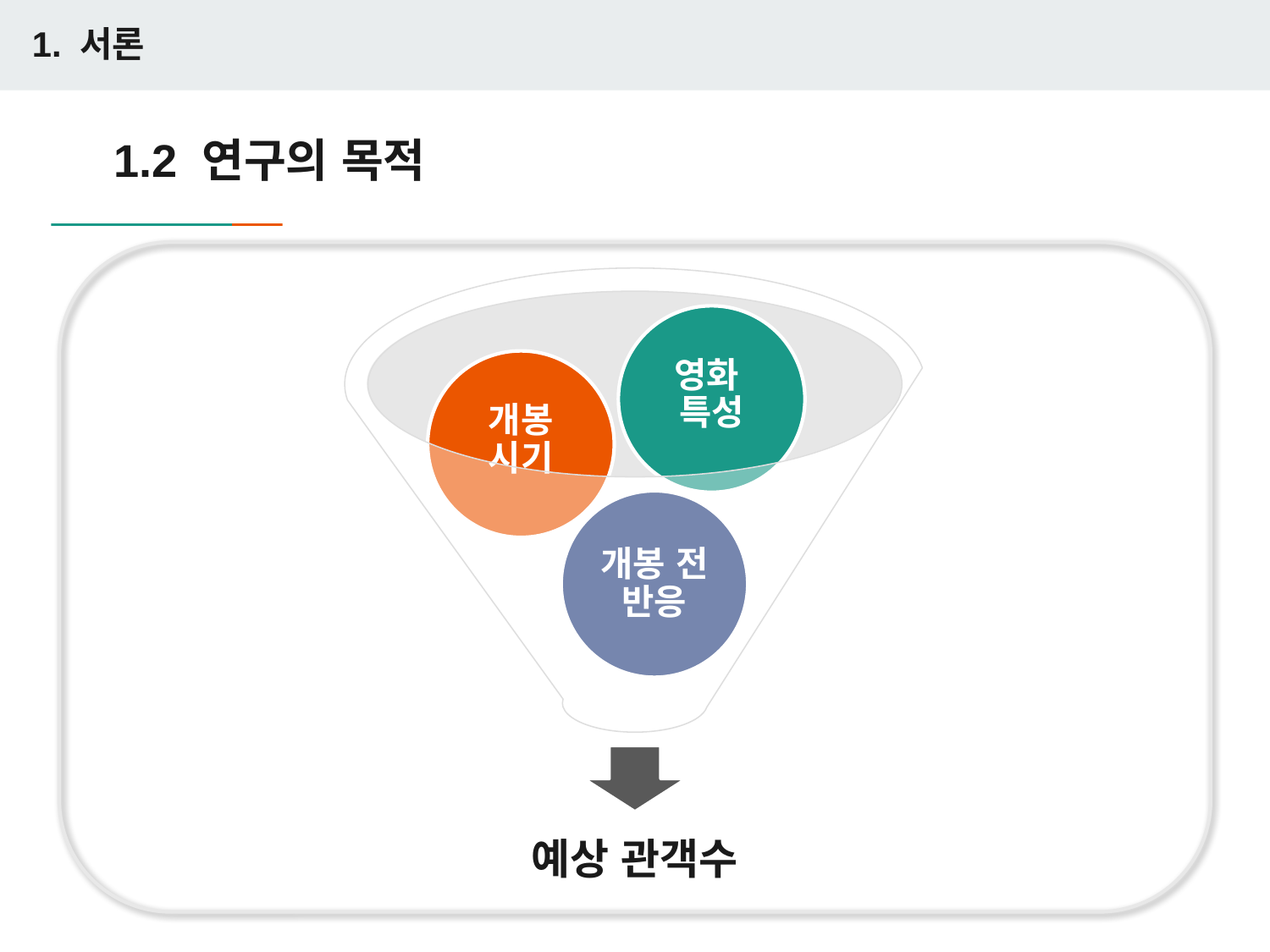

1. 서론
# 1.2 연구의 목적

예상 관객수
개봉 전 반응
개봉
시기
영화
특성